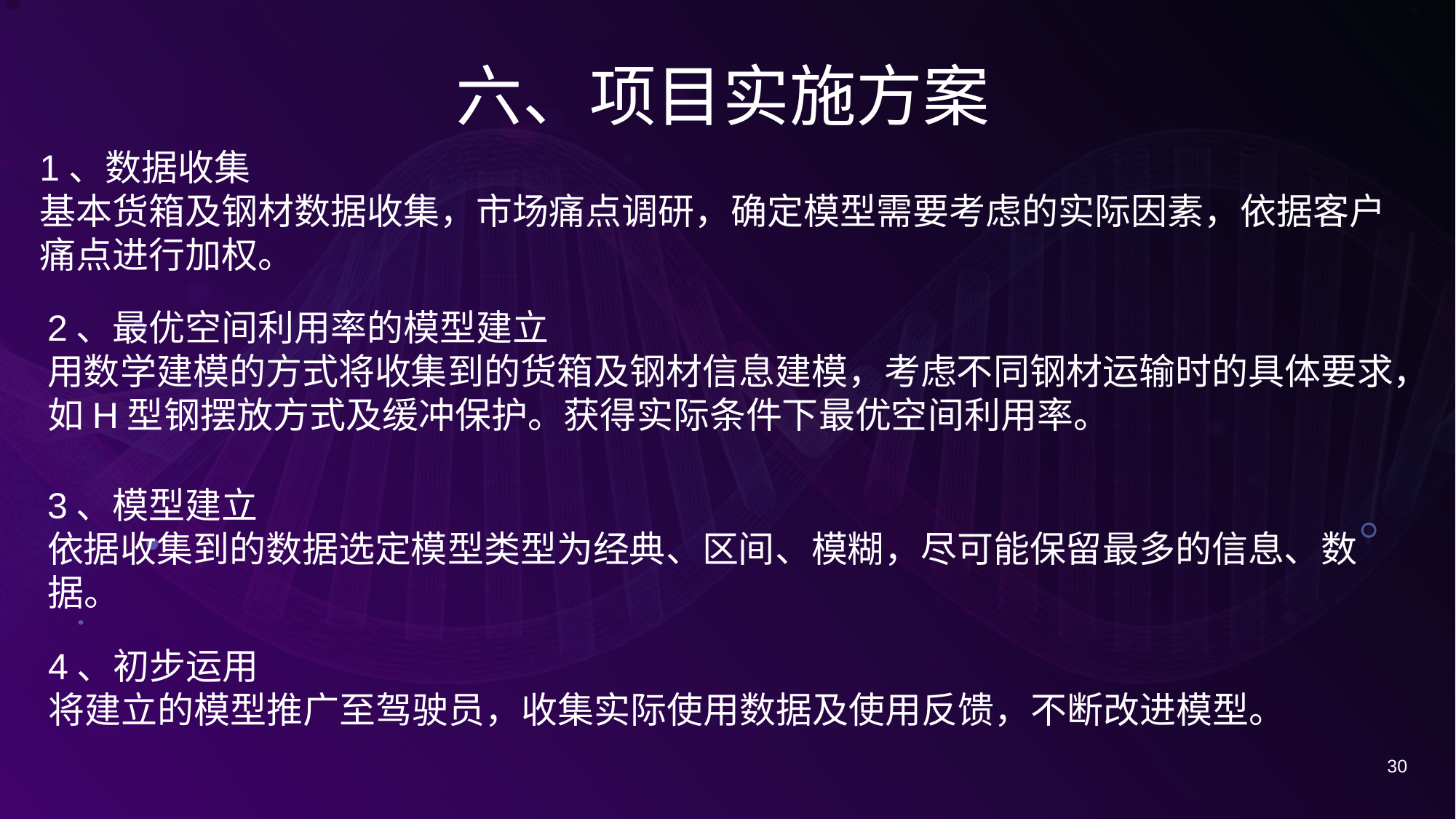

# 六、项目实施方案
1、数据收集
基本货箱及钢材数据收集，市场痛点调研，确定模型需要考虑的实际因素，依据客户痛点进行加权。

2、最优空间利用率的模型建立
用数学建模的方式将收集到的货箱及钢材信息建模，考虑不同钢材运输时的具体要求，如H型钢摆放方式及缓冲保护。获得实际条件下最优空间利用率。
3、模型建立
依据收集到的数据选定模型类型为经典、区间、模糊，尽可能保留最多的信息、数据。

4、初步运用
将建立的模型推广至驾驶员，收集实际使用数据及使用反馈，不断改进模型。
30